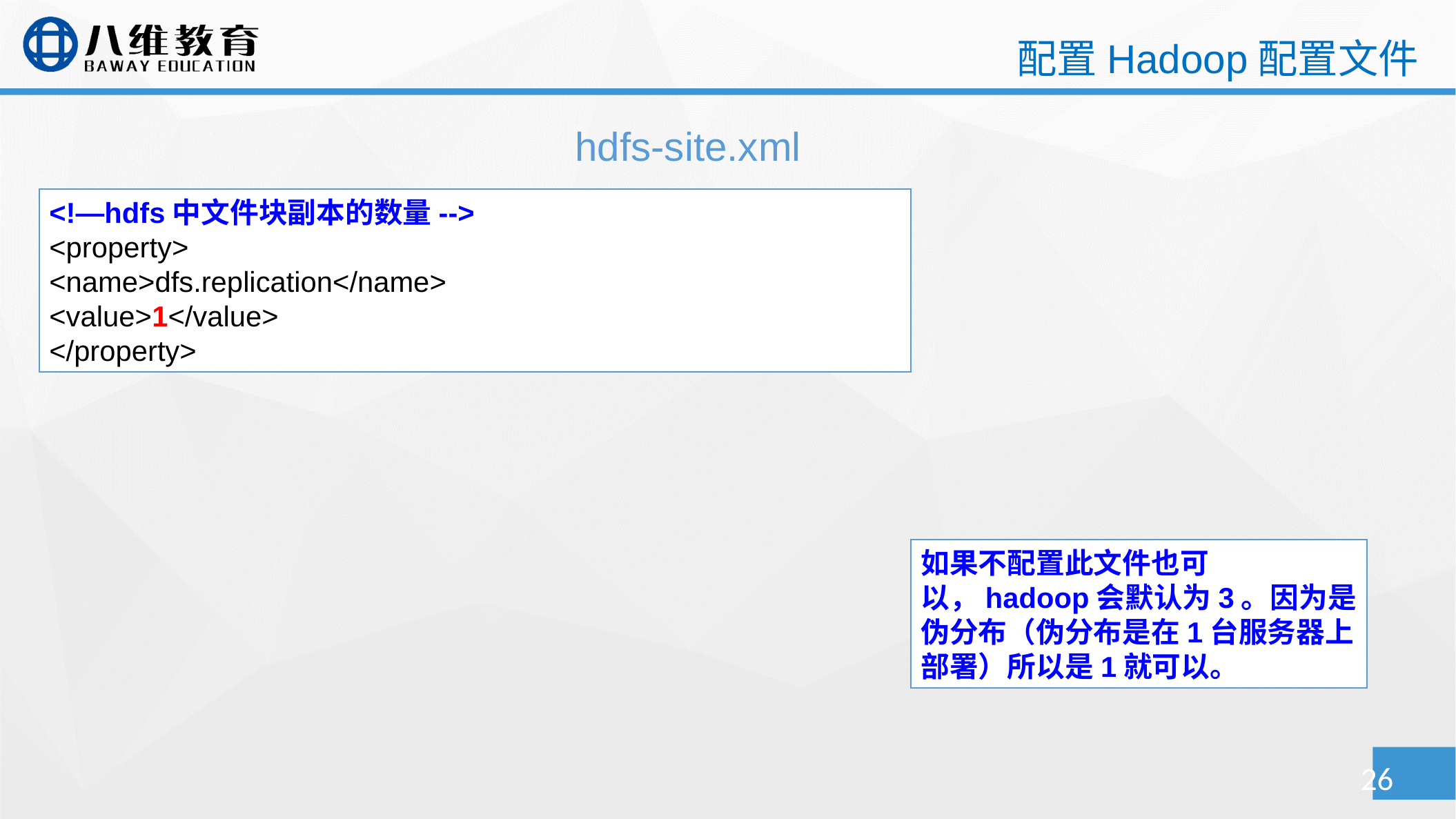

配置Hadoop配置文件
hdfs-site.xml
<!—hdfs中文件块副本的数量-->
<property>
<name>dfs.replication</name>
<value>1</value>
</property>
如果不配置此文件也可以，hadoop会默认为3。因为是伪分布（伪分布是在1台服务器上部署）所以是1就可以。